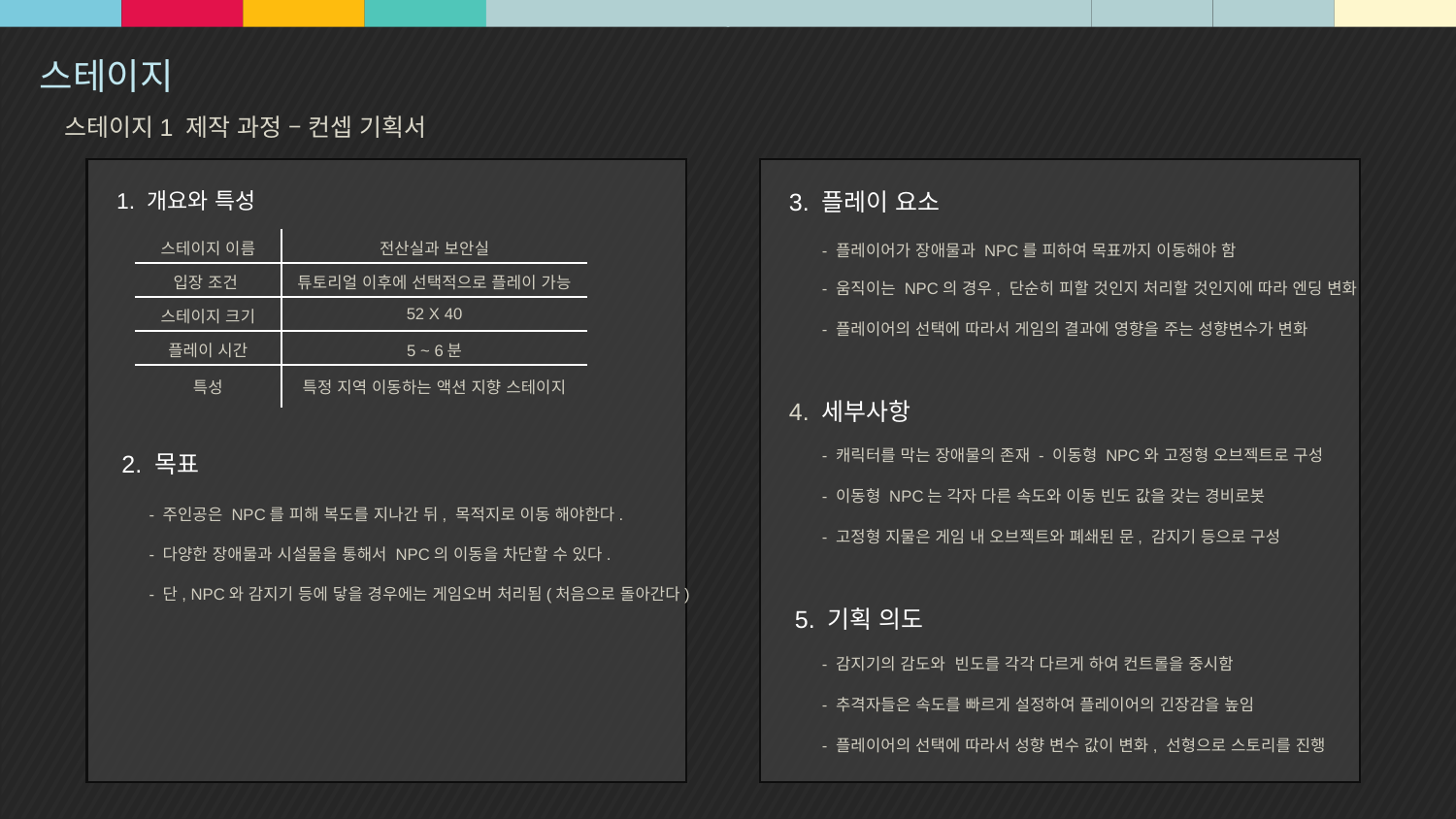

스테이지1 제작 과정 – 컨셉 기획서

3. 플레이 요소
- 플레이어가 장애물과 NPC를 피하여 목표까지 이동해야 함
- 움직이는 NPC의 경우, 단순히 피할 것인지 처리할 것인지에 따라 엔딩 변화
- 플레이어의 선택에 따라서 게임의 결과에 영향을 주는 성향변수가 변화
4. 세부사항
- 캐릭터를 막는 장애물의 존재 - 이동형 NPC와 고정형 오브젝트로 구성
- 이동형 NPC는 각자 다른 속도와 이동 빈도 값을 갖는 경비로봇
- 고정형 지물은 게임 내 오브젝트와 폐쇄된 문, 감지기 등으로 구성
5. 기획 의도
- 감지기의 감도와  빈도를 각각 다르게 하여 컨트롤을 중시함
- 추격자들은 속도를 빠르게 설정하여 플레이어의 긴장감을 높임
- 플레이어의 선택에 따라서 성향 변수 값이 변화, 선형으로 스토리를 진행
1. 개요와 특성
| 스테이지 이름 | 전산실과 보안실 |
| --- | --- |
| 입장 조건 | 튜토리얼 이후에 선택적으로 플레이 가능 |
| 스테이지 크기 | 52 X 40 |
| 플레이 시간 | 5 ~ 6분 |
| 특성 | 특정 지역 이동하는 액션 지향 스테이지 |
2. 목표
- 주인공은 NPC를 피해 복도를 지나간 뒤, 목적지로 이동 해야한다.
- 다양한 장애물과 시설물을 통해서 NPC의 이동을 차단할 수 있다.
- 단, NPC와 감지기 등에 닿을 경우에는 게임오버 처리됨(처음으로 돌아간다)